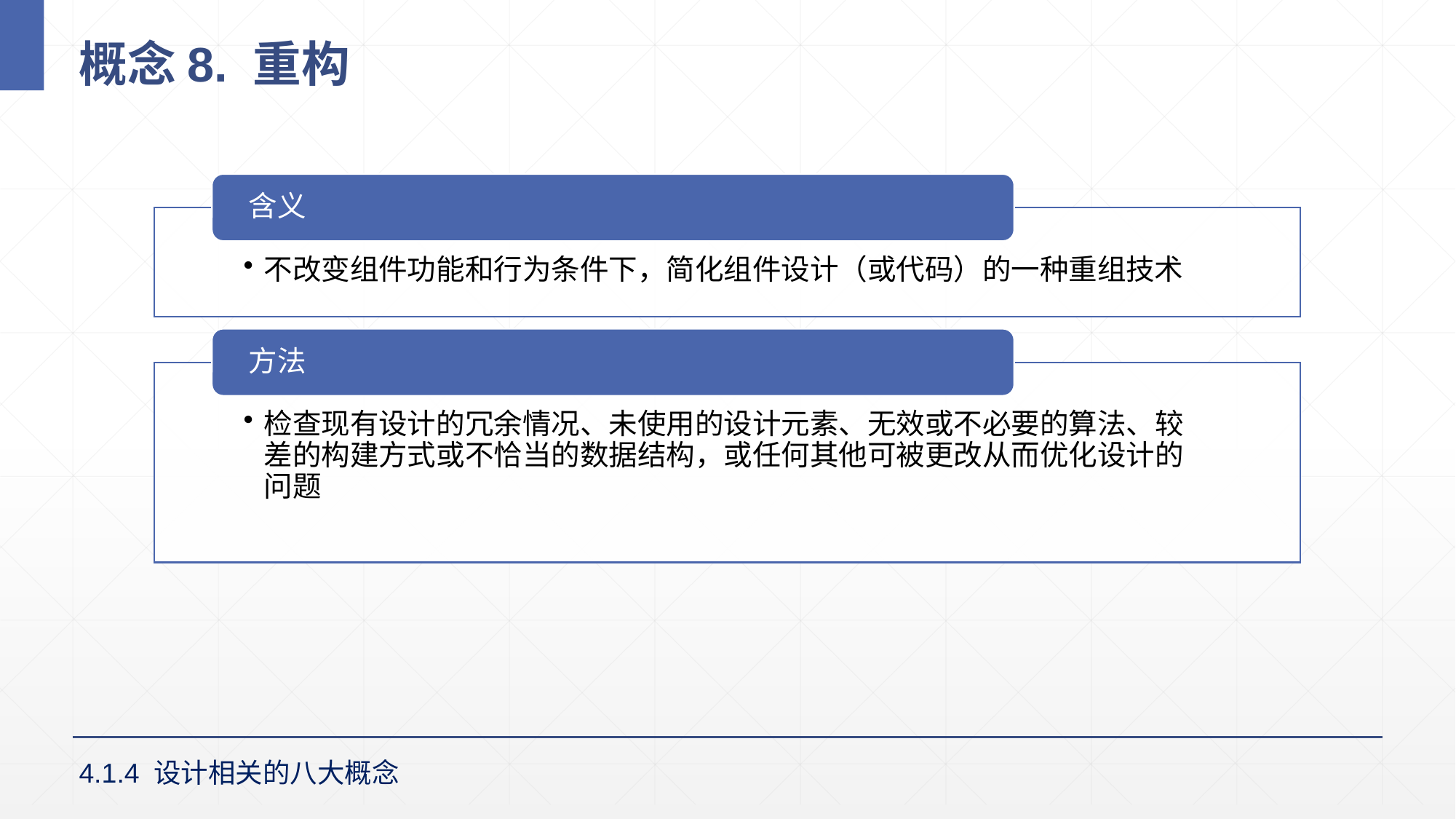

# 概念8. 重构
不改变组件功能和行为条件下，简化组件设计（或代码）的一种重组技术
含义
检查现有设计的冗余情况、未使用的设计元素、无效或不必要的算法、较差的构建方式或不恰当的数据结构，或任何其他可被更改从而优化设计的问题
方法
4.1.4 设计相关的八大概念